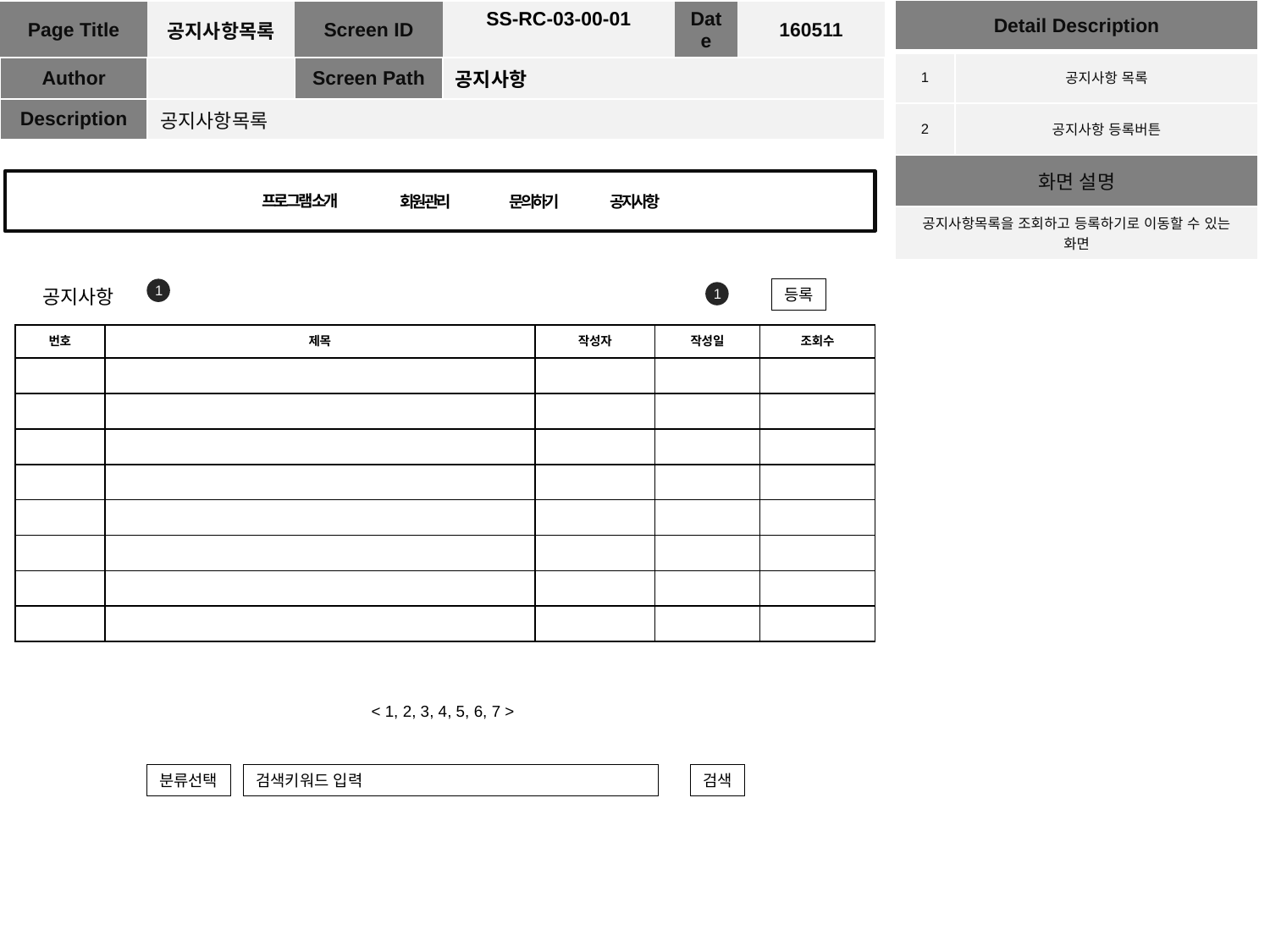

| Detail Description |  |
| --- | --- |
| 1 | 공지사항 목록 |
| 2 | 공지사항 등록버튼 |
| 화면 설명 |  |
| 공지사항목록을 조회하고 등록하기로 이동할 수 있는 화면 |  |
| Page Title | 공지사항목록 | Screen ID | SS-RC-03-00-01 | Date | 160511 |
| --- | --- | --- | --- | --- | --- |
| Author |  | Screen Path | 공지사항 |  |  |
| Description | 공지사항목록 |  |  |  |  |

프로그램 소개
회원관리
문의하기
공지사항
1

1

공지사항
등록
| 번호 | 제목 | 작성자 | 작성일 | 조회수 |
| --- | --- | --- | --- | --- |
|  |  |  |  |  |
|  |  |  |  |  |
|  |  |  |  |  |
|  |  |  |  |  |
|  |  |  |  |  |
|  |  |  |  |  |
|  |  |  |  |  |
|  |  |  |  |  |
< 1, 2, 3, 4, 5, 6, 7 >
분류선택
검색키워드 입력
검색